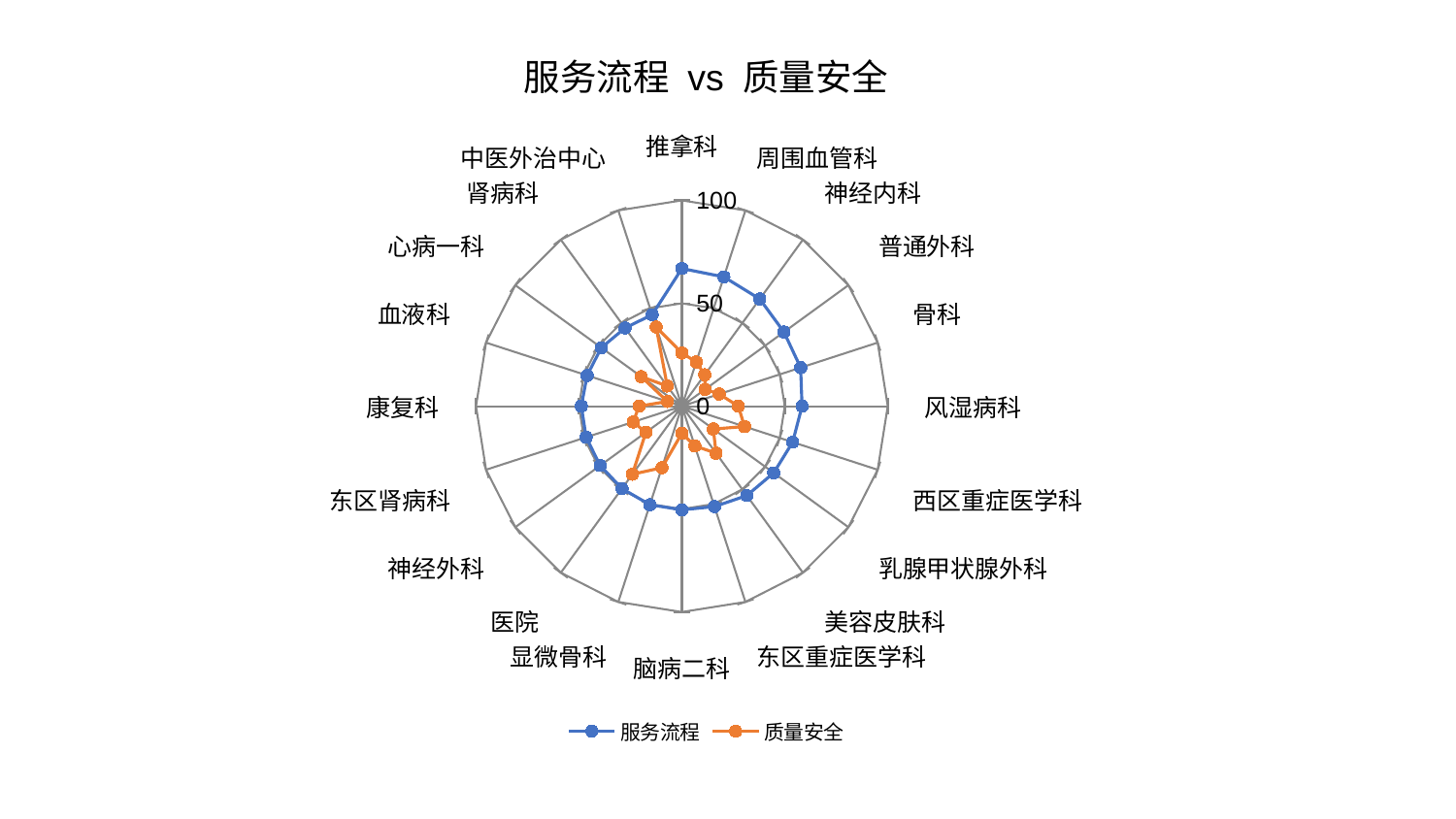

### Chart: 服务流程 vs 质量安全

| Category | 服务流程 | 质量安全 |
|---|---|---|
| 推拿科 | 66.89831586029081 | 25.835677659712992 |
| 周围血管科 | 66.05026334595824 | 22.609000421838456 |
| 神经内科 | 64.41416495354778 | 18.895876806580567 |
| 普通外科 | 61.29282781816333 | 13.91608900193259 |
| 骨科 | 60.67692429871586 | 19.07580768869789 |
| 风湿病科 | 58.403511904131 | 27.473837702317905 |
| 西区重症医学科 | 56.58896278535115 | 32.00930036349154 |
| 乳腺甲状腺外科 | 55.15276180439304 | 18.91628549436925 |
| 美容皮肤科 | 53.68534897565715 | 28.28053008594543 |
| 东区重症医学科 | 51.31325451135725 | 20.294830254493817 |
| 脑病二科 | 50.3769446096733 | 13.16486206524883 |
| 显微骨科 | 50.34498770013815 | 31.440281874945534 |
| 医院 | 49.495429413989996 | 40.88118051619231 |
| 神经外科 | 49.04624085622382 | 21.634978184612372 |
| 东区肾病科 | 48.89807720205817 | 24.866172105947033 |
| 康复科 | 48.846587767565495 | 20.76991327669602 |
| 血液科 | 48.389741239438365 | 7.383465756216876 |
| 心病一科 | 48.351423083697654 | 24.426547288518755 |
| 肾病科 | 46.97268445430933 | 12.101100565752374 |
| 中医外治中心 | 46.7380455080405 | 40.43663401332797 |
58